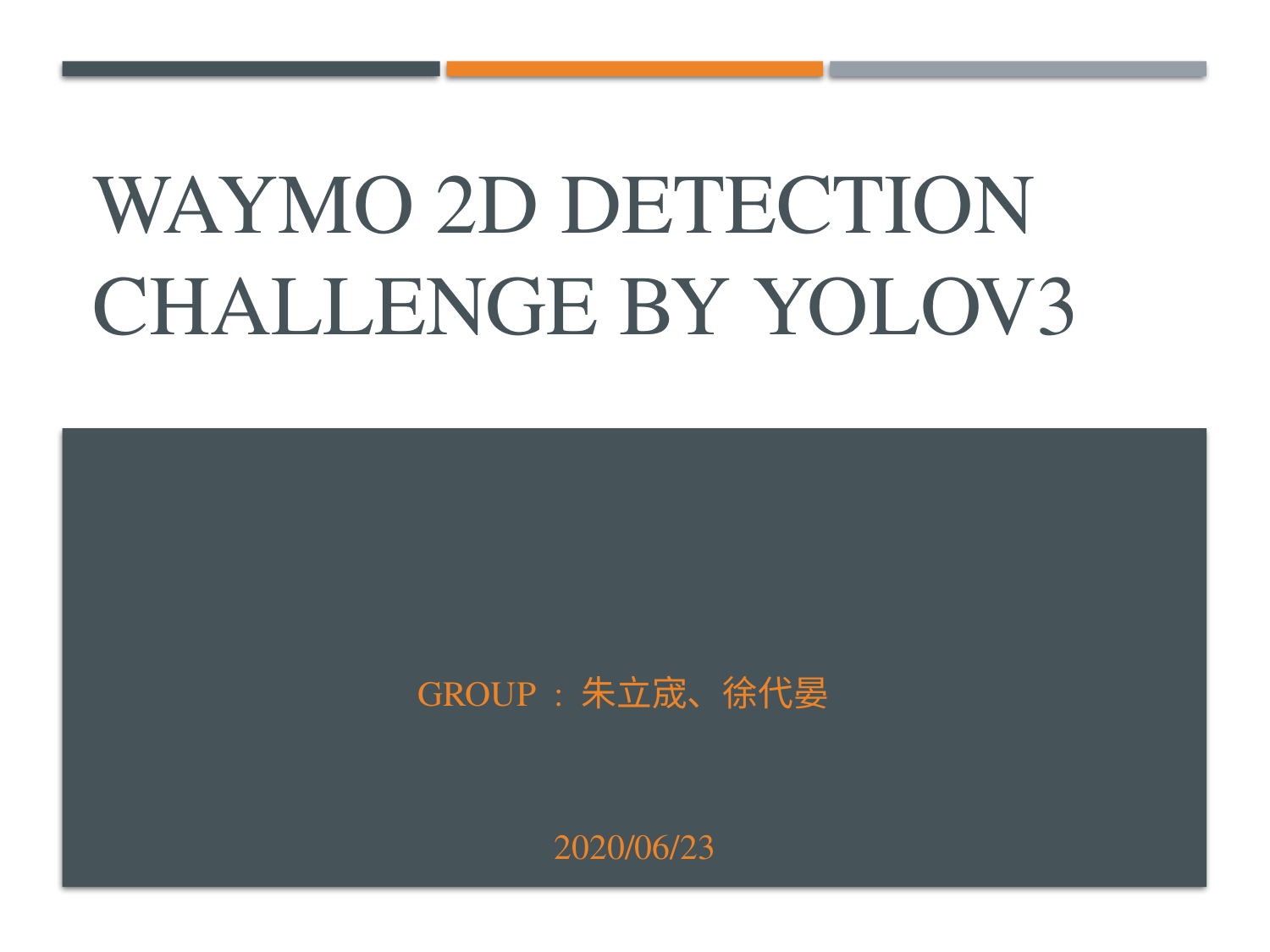

# Waymo 2D Detection Challenge by YOLOv3
Group  : 朱立宬、徐代晏
2020/06/23